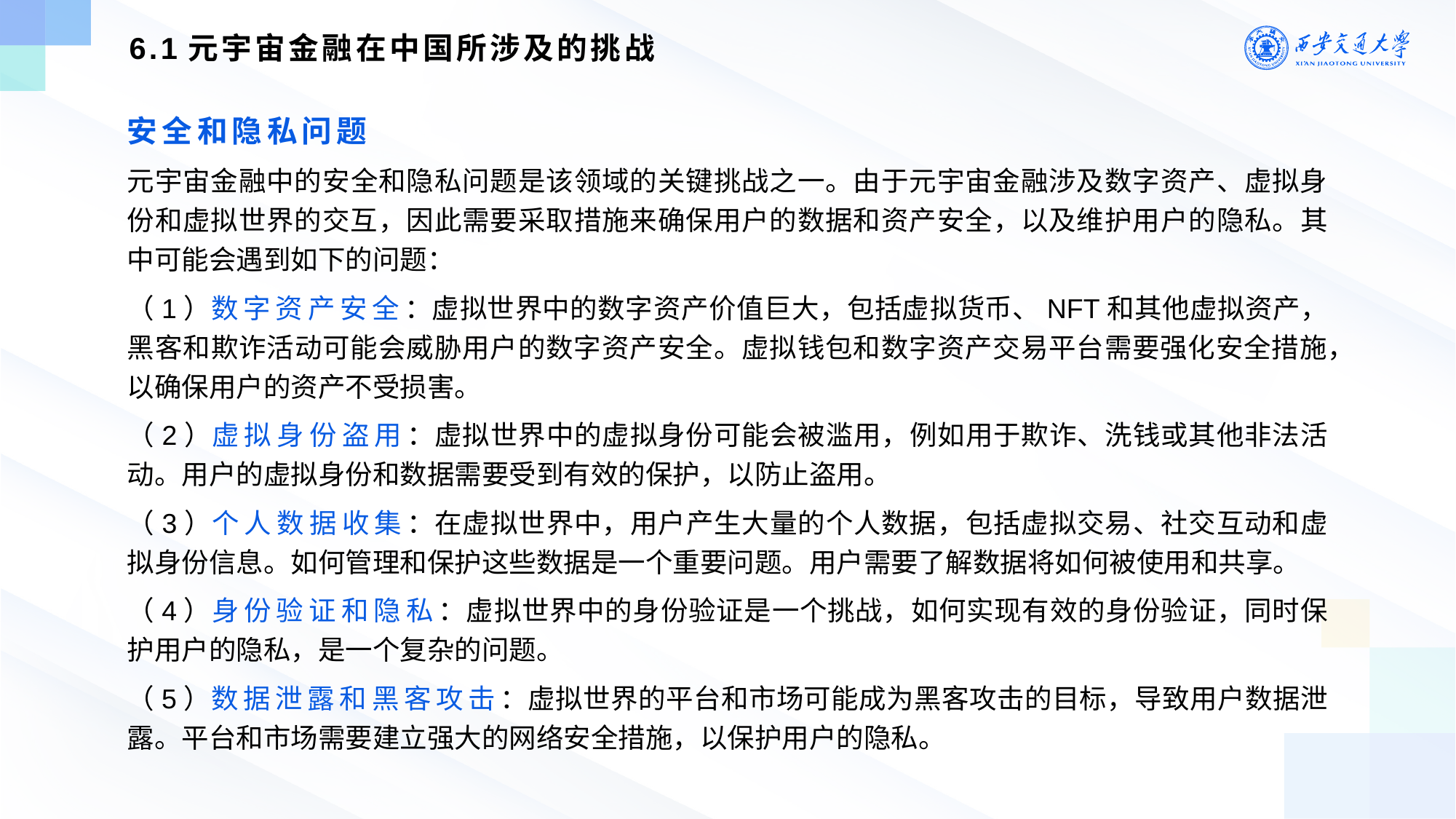

6.1元宇宙金融在中国所涉及的挑战
安全和隐私问题
元宇宙金融中的安全和隐私问题是该领域的关键挑战之一。由于元宇宙金融涉及数字资产、虚拟身份和虚拟世界的交互，因此需要采取措施来确保用户的数据和资产安全，以及维护用户的隐私。其中可能会遇到如下的问题：
（1）数字资产安全：虚拟世界中的数字资产价值巨大，包括虚拟货币、NFT和其他虚拟资产，黑客和欺诈活动可能会威胁用户的数字资产安全。虚拟钱包和数字资产交易平台需要强化安全措施，以确保用户的资产不受损害。
（2）虚拟身份盗用：虚拟世界中的虚拟身份可能会被滥用，例如用于欺诈、洗钱或其他非法活动。用户的虚拟身份和数据需要受到有效的保护，以防止盗用。
（3）个人数据收集：在虚拟世界中，用户产生大量的个人数据，包括虚拟交易、社交互动和虚拟身份信息。如何管理和保护这些数据是一个重要问题。用户需要了解数据将如何被使用和共享。
（4）身份验证和隐私：虚拟世界中的身份验证是一个挑战，如何实现有效的身份验证，同时保护用户的隐私，是一个复杂的问题。
（5）数据泄露和黑客攻击：虚拟世界的平台和市场可能成为黑客攻击的目标，导致用户数据泄露。平台和市场需要建立强大的网络安全措施，以保护用户的隐私。